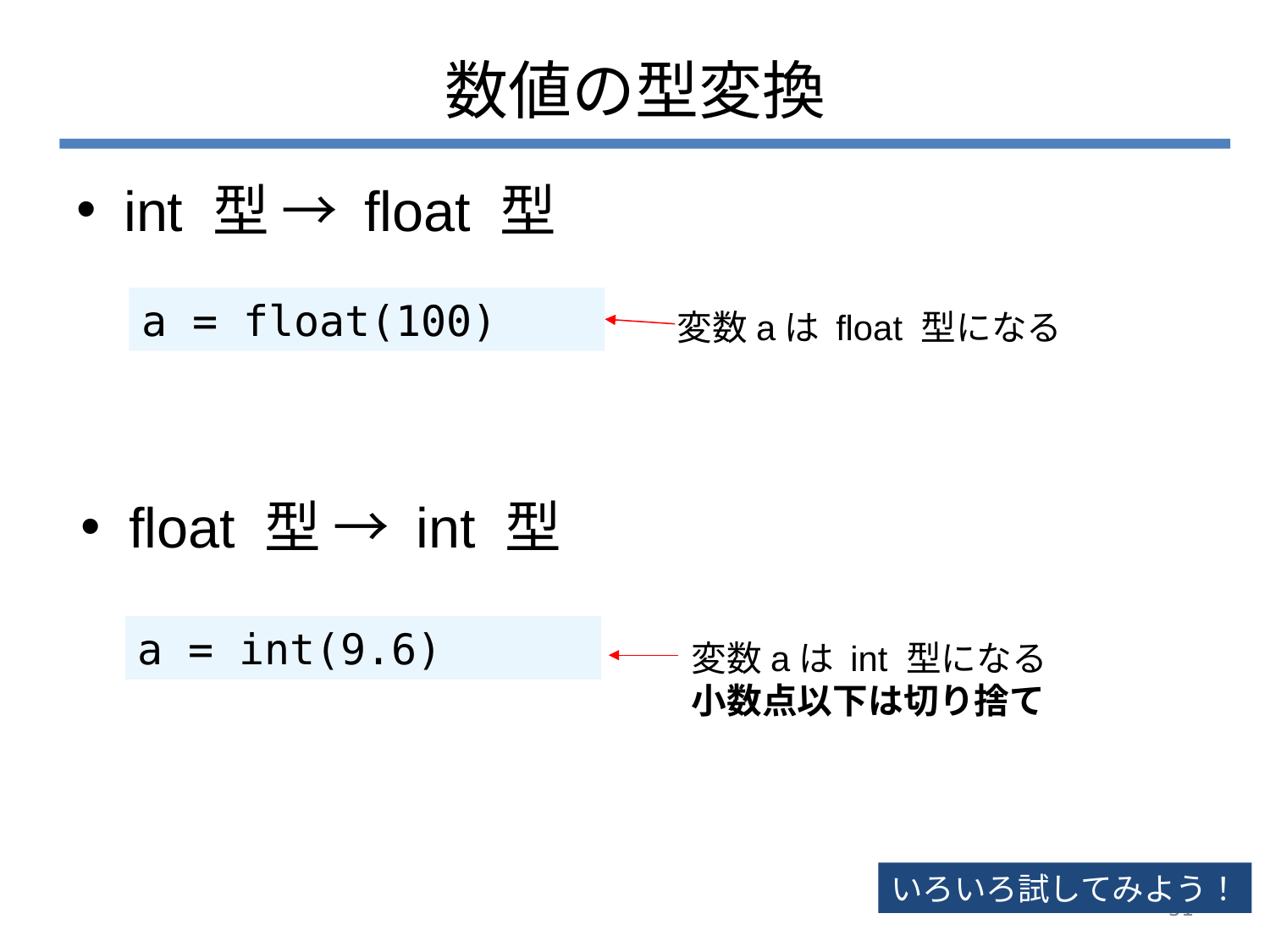

# 数値の型変換
int 型 → float 型
a = float(100)
変数aは float 型になる
float 型 → int 型
a = int(9.6)
変数aは int 型になる
小数点以下は切り捨て
いろいろ試してみよう！
51